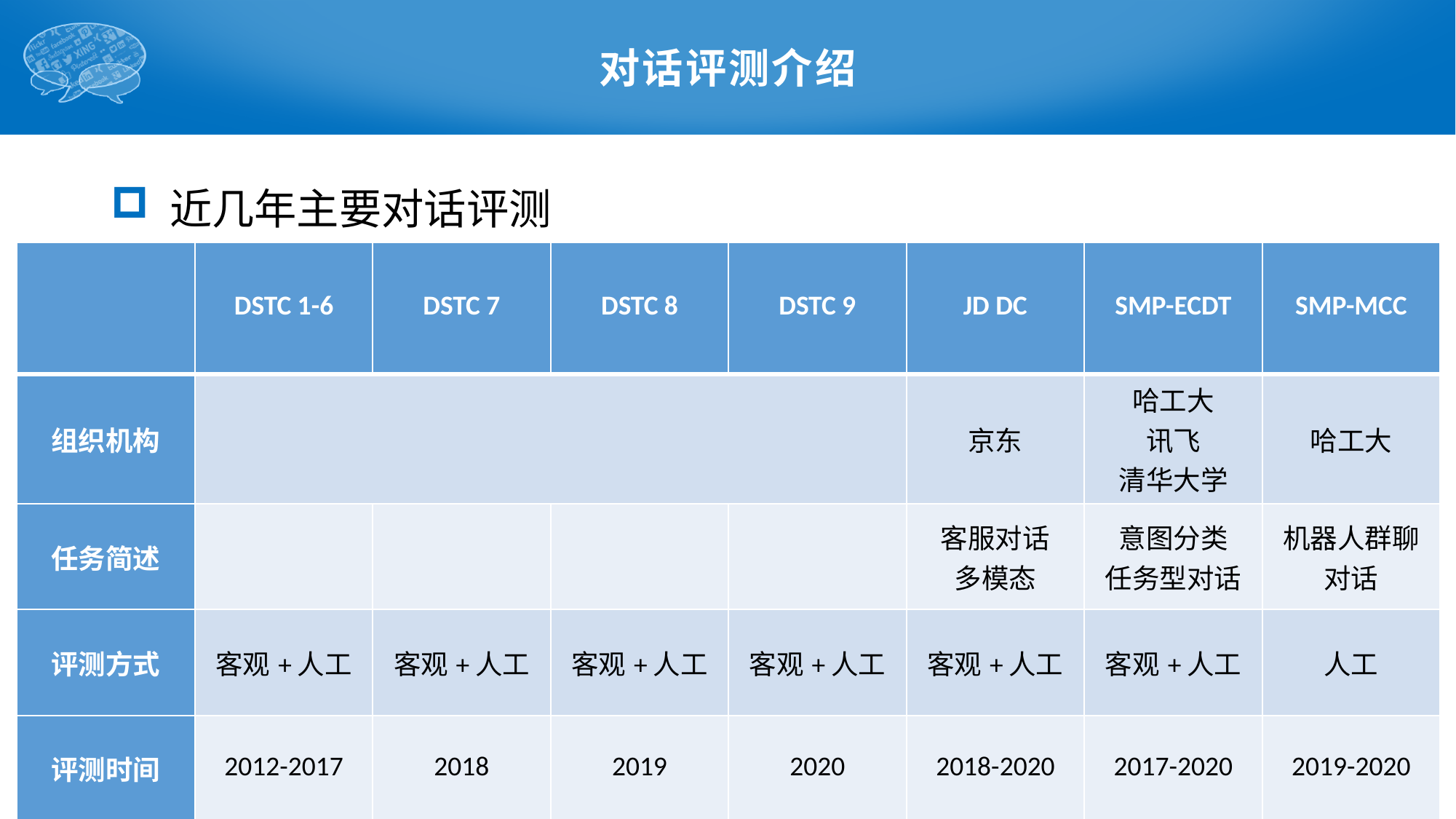

# 对话评测介绍
 近几年主要对话评测
|  | DSTC 1-6 | DSTC 7 | DSTC 8 | DSTC 9 | JD DC | SMP-ECDT | SMP-MCC |
| --- | --- | --- | --- | --- | --- | --- | --- |
| 组织机构 |  |  |  |  | 京东 | 哈工大 讯飞 清华大学 | 哈工大 |
| 任务简述 |  |  |  |  | 客服对话 多模态 | 意图分类 任务型对话 | 机器人群聊对话 |
| 评测方式 | 客观+人工 | 客观+人工 | 客观+人工 | 客观+人工 | 客观+人工 | 客观+人工 | 人工 |
| 评测时间 | 2012-2017 | 2018 | 2019 | 2020 | 2018-2020 | 2017-2020 | 2019-2020 |